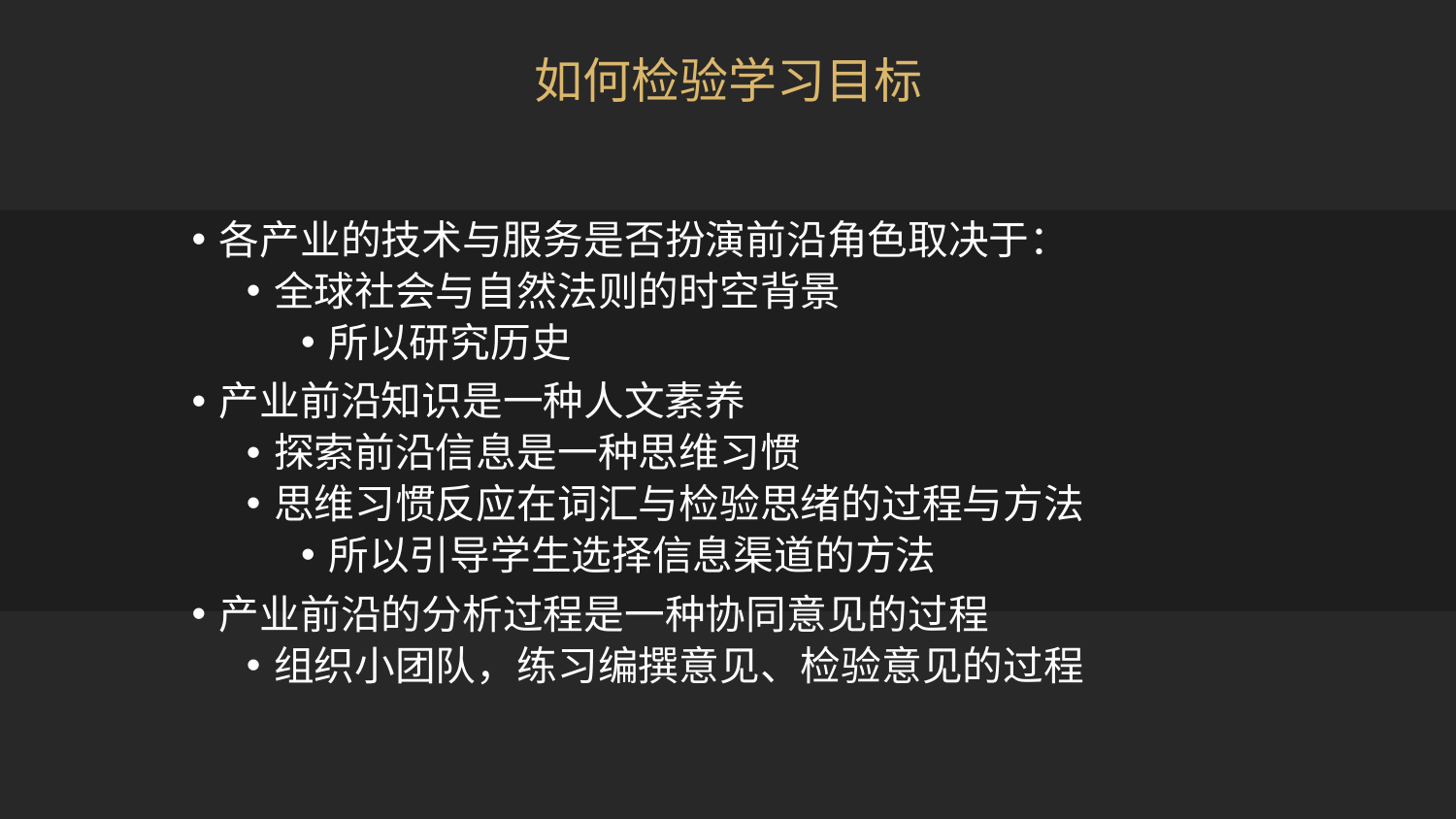

# 如何检验学习目标
各产业的技术与服务是否扮演前沿角色取决于：
全球社会与自然法则的时空背景
所以研究历史
产业前沿知识是一种人文素养
探索前沿信息是一种思维习惯
思维习惯反应在词汇与检验思绪的过程与方法
所以引导学生选择信息渠道的方法
产业前沿的分析过程是一种协同意见的过程
组织小团队，练习编撰意见、检验意见的过程